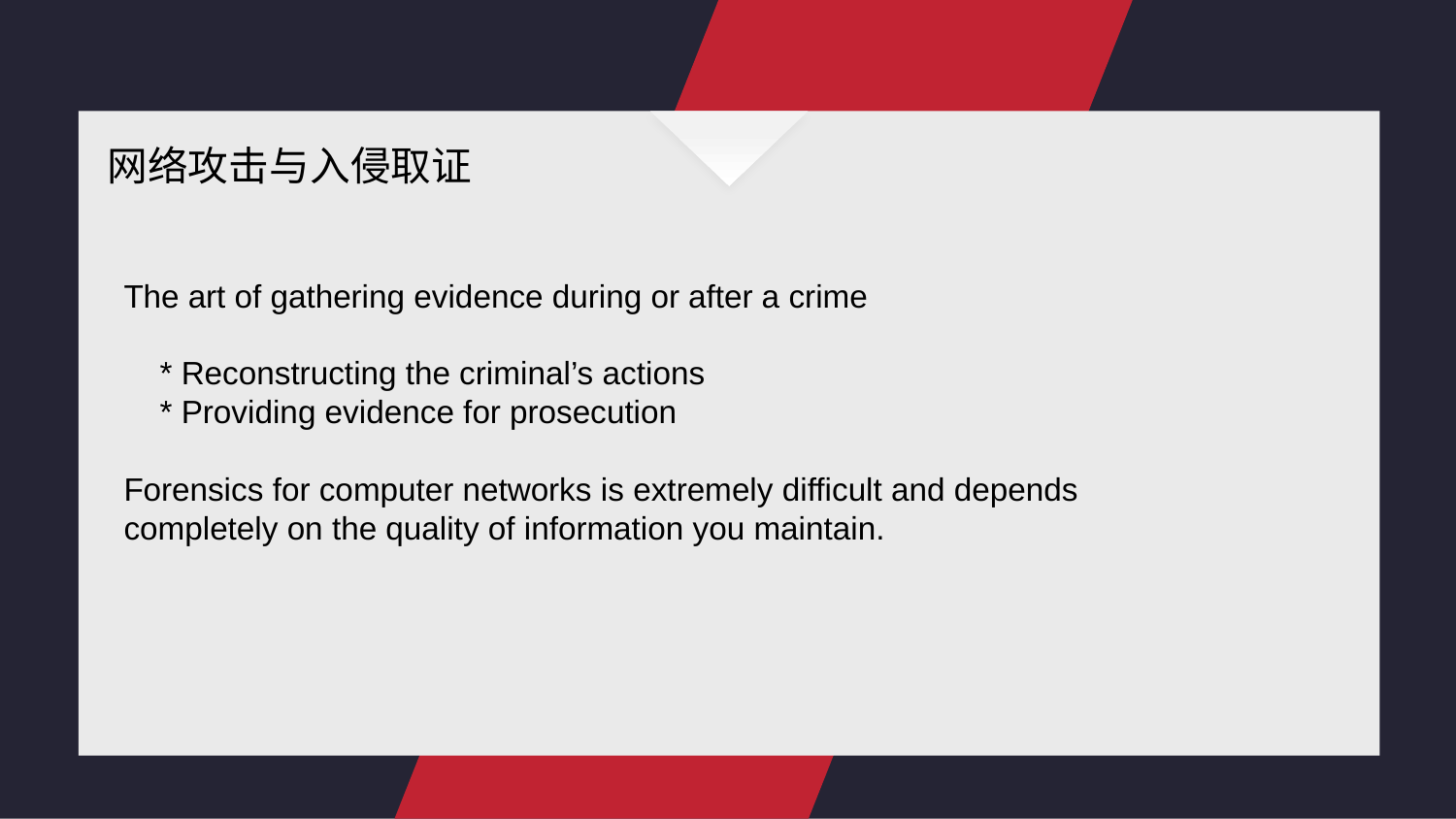

网络攻击与入侵取证
The art of gathering evidence during or after a crime

    * Reconstructing the criminal’s actions
    * Providing evidence for prosecution

Forensics for computer networks is extremely difficult and depends completely on the quality of information you maintain.